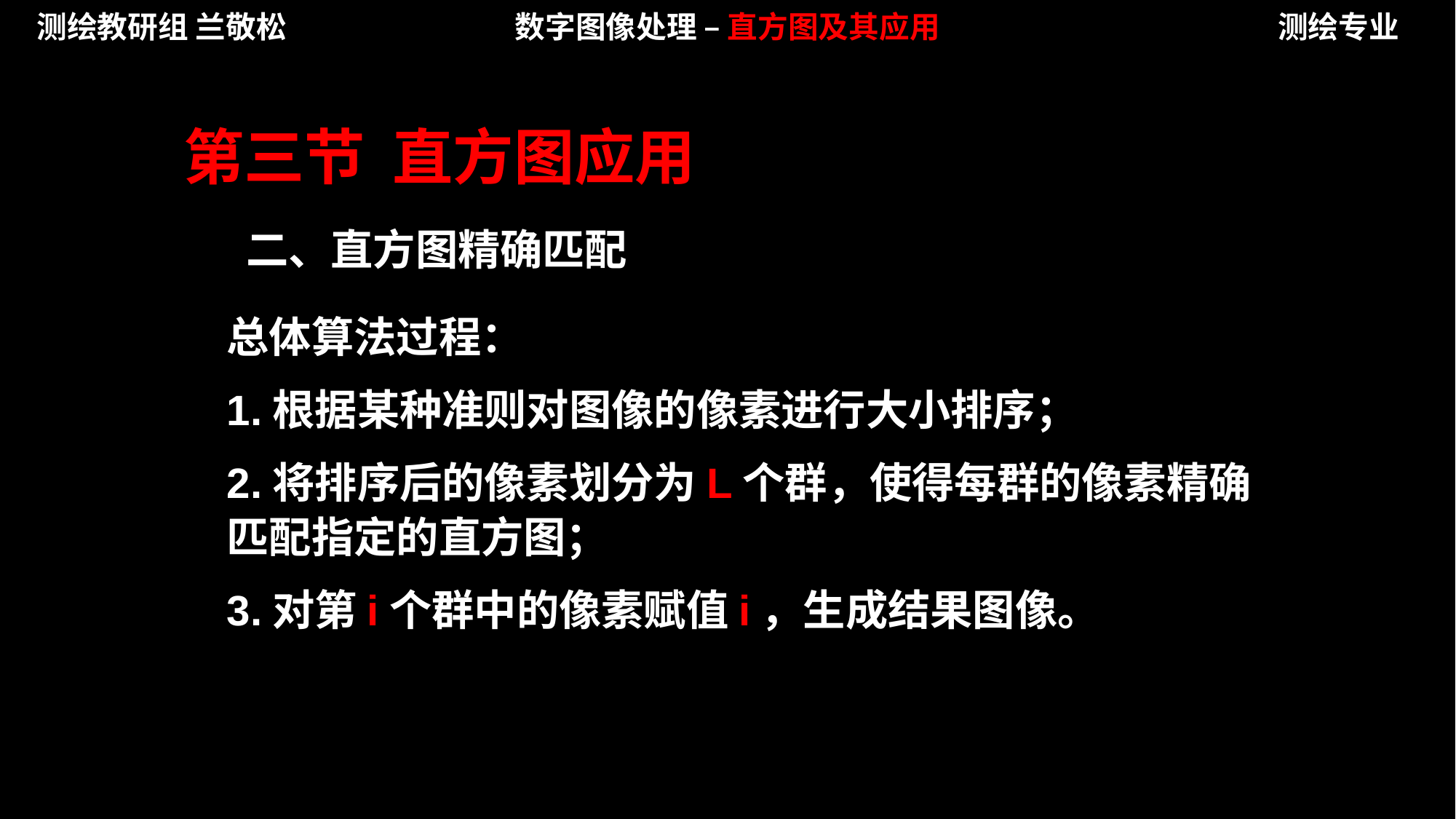

测绘教研组 兰敬松
数字图像处理 – 直方图及其应用
测绘专业
第三节  直方图应用
二、直方图精确匹配
总体算法过程：
1.根据某种准则对图像的像素进行大小排序；
2.将排序后的像素划分为L个群，使得每群的像素精确匹配指定的直方图；
3.对第i个群中的像素赋值i，生成结果图像。